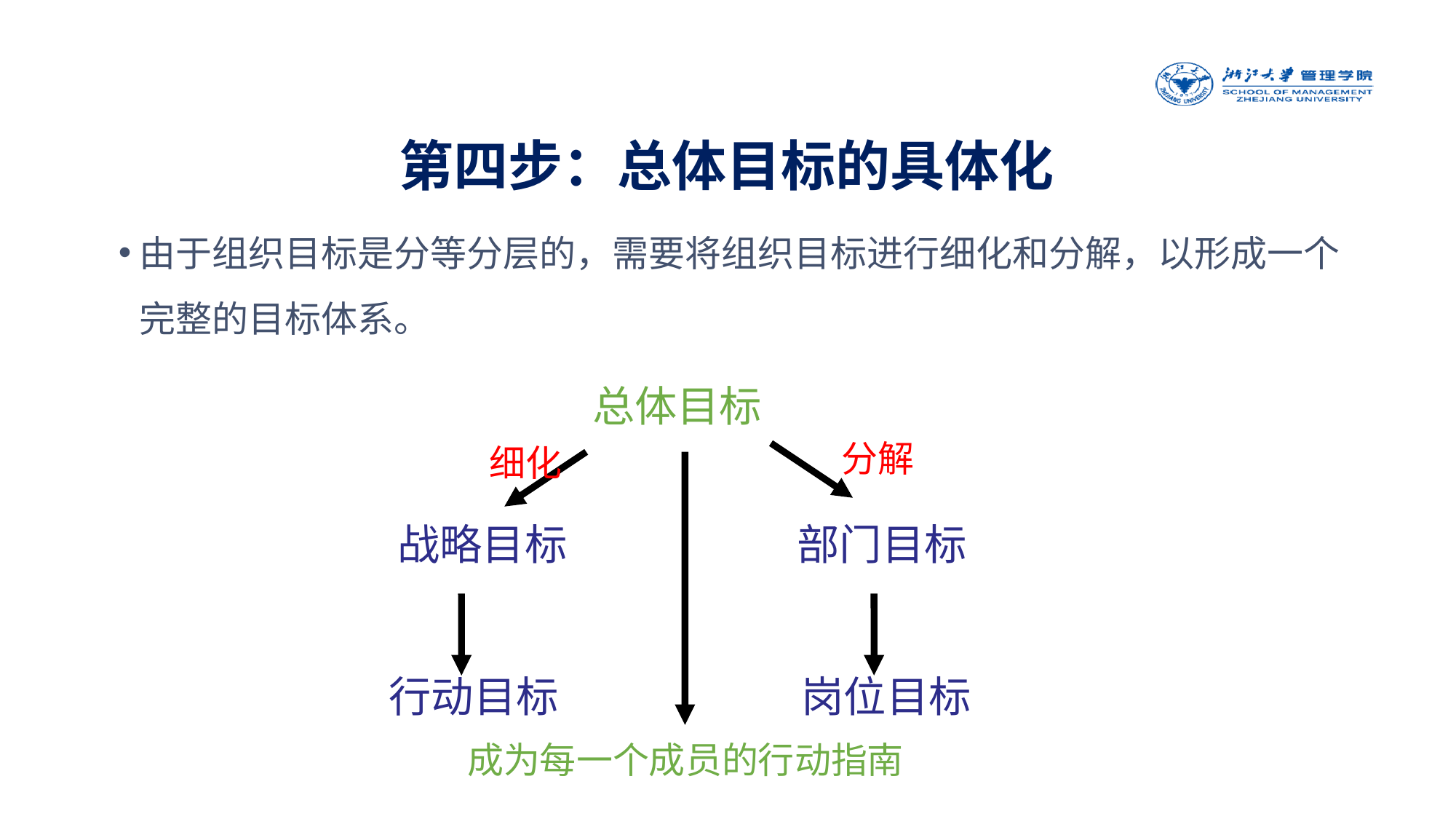

第四步：总体目标的具体化
由于组织目标是分等分层的，需要将组织目标进行细化和分解，以形成一个完整的目标体系。
总体目标
分解
细化

战略目标
部门目标

行动目标
岗位目标
成为每一个成员的行动指南